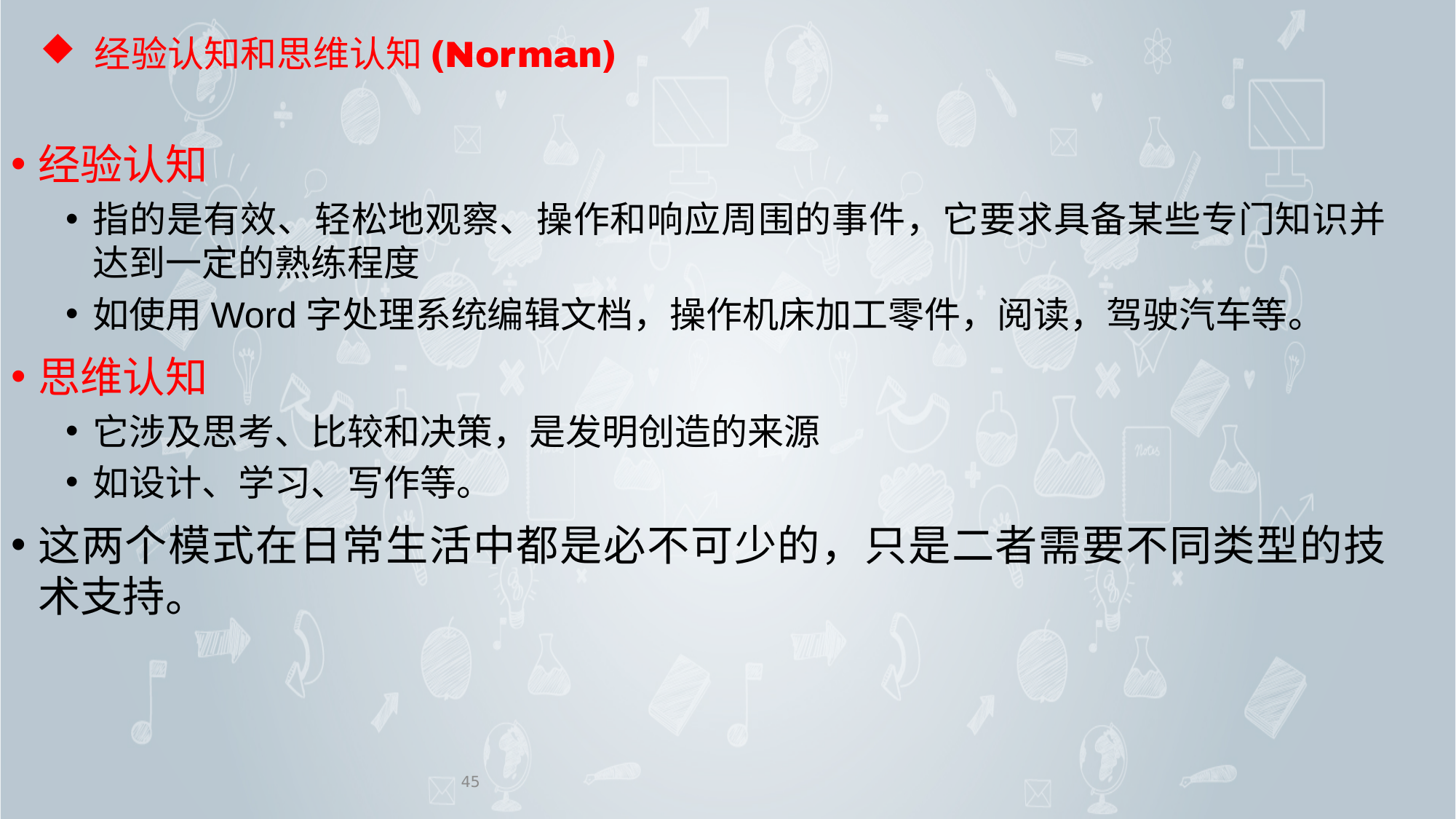

# 经验认知和思维认知(Norman)
经验认知
指的是有效、轻松地观察、操作和响应周围的事件，它要求具备某些专门知识并达到一定的熟练程度
如使用Word字处理系统编辑文档，操作机床加工零件，阅读，驾驶汽车等。
思维认知
它涉及思考、比较和决策，是发明创造的来源
如设计、学习、写作等。
这两个模式在日常生活中都是必不可少的，只是二者需要不同类型的技术支持。
45